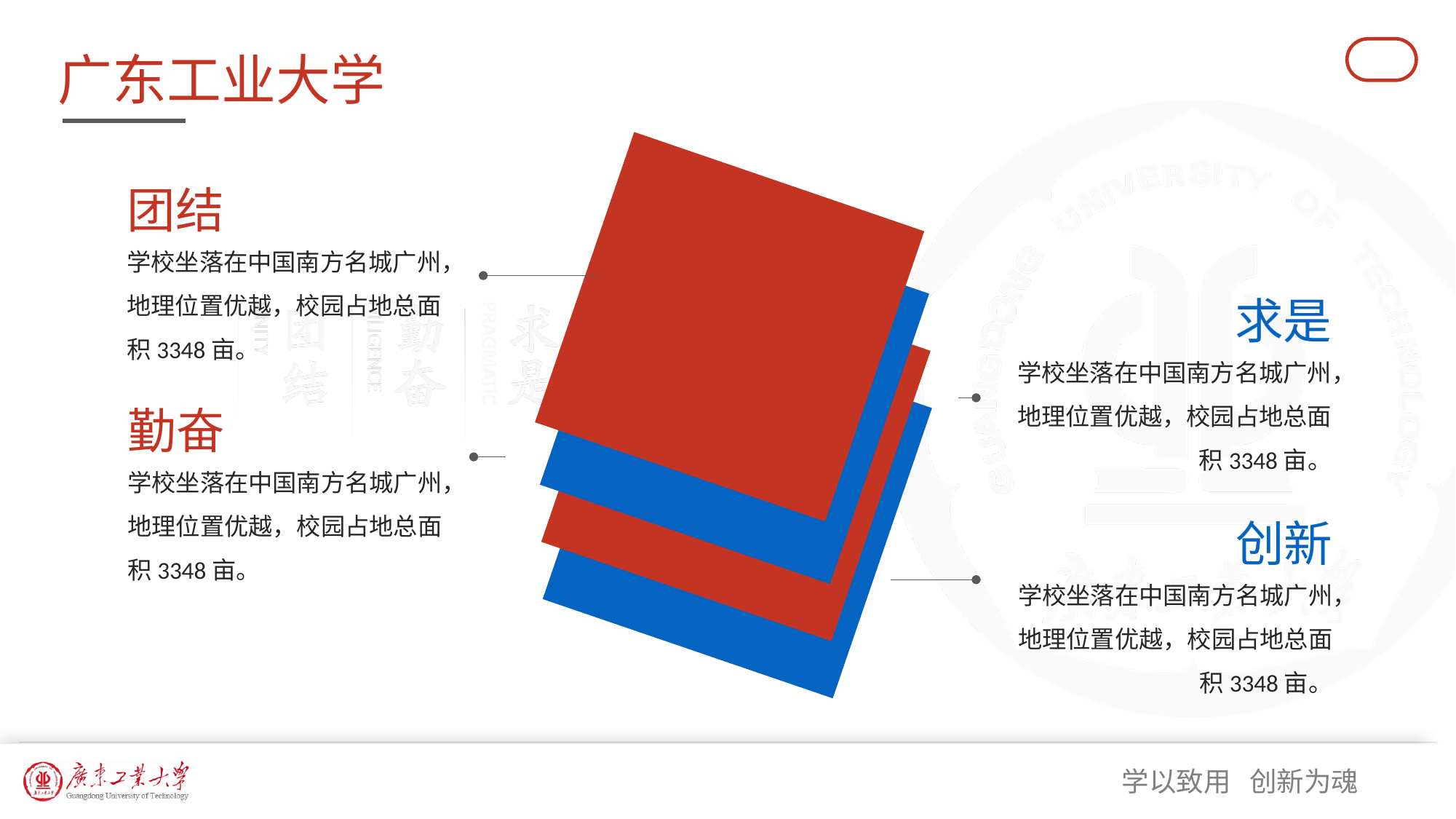

22
# 广东工业大学

团结
学校坐落在中国南方名城广州，地理位置优越，校园占地总面积3348亩。

求是

学校坐落在中国南方名城广州，地理位置优越，校园占地总面积3348亩。

勤奋
学校坐落在中国南方名城广州，地理位置优越，校园占地总面积3348亩。
创新
学校坐落在中国南方名城广州，地理位置优越，校园占地总面积3348亩。